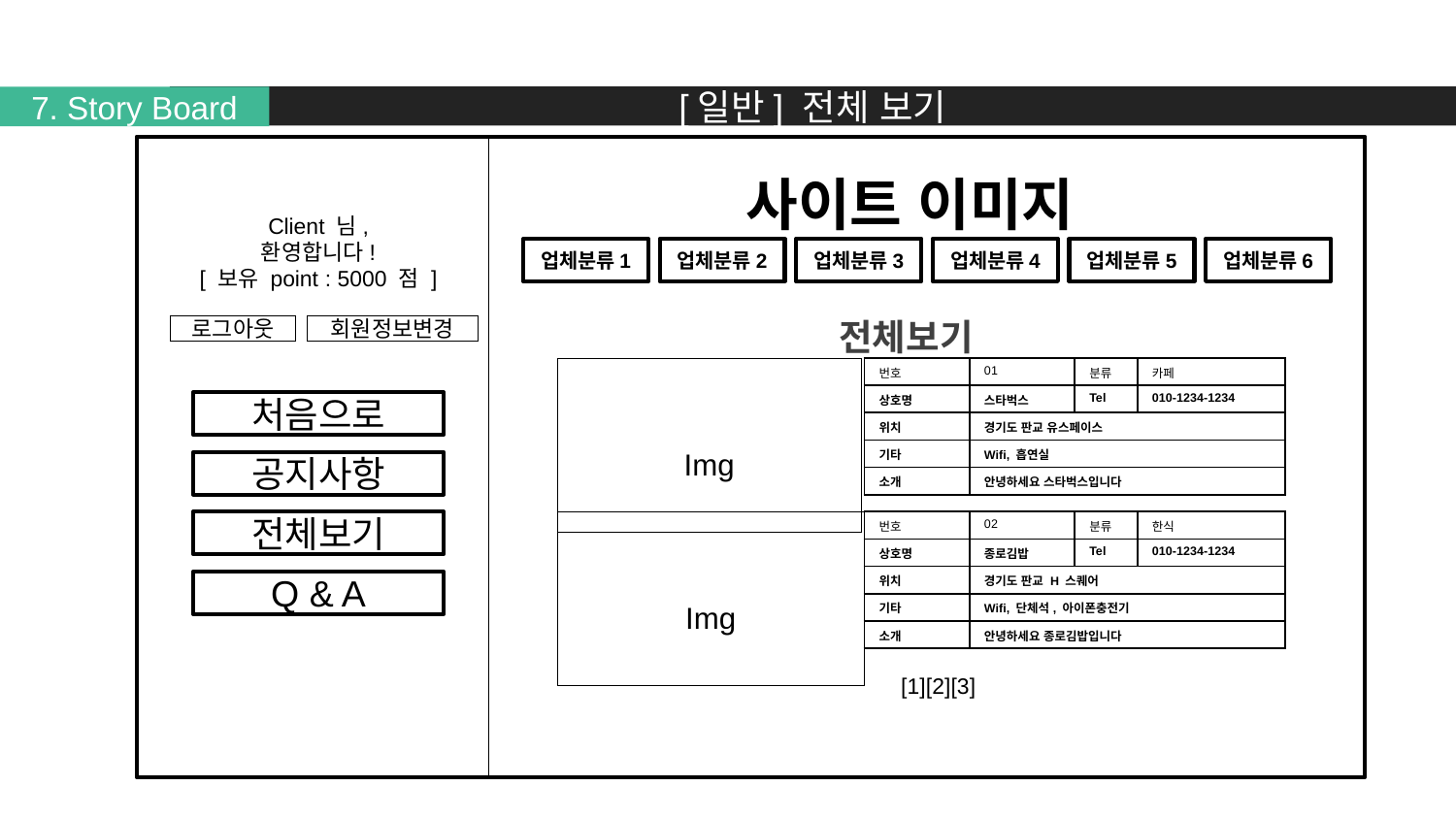

[일반] 전체 보기
7. Story Board

사이트 이미지
Client 님,
환영합니다!
[ 보유 point : 5000 점 ]
업체분류1
업체분류2
업체분류3
업체분류4
업체분류5
업체분류6
전체보기
로그아웃
회원정보변경

Img

| 번호 | 01 | 분류 | 카페 |
| --- | --- | --- | --- |
| 상호명 | 스타벅스 | Tel | 010-1234-1234 |
| 위치 | 경기도 판교 유스페이스 |  |  |
| 기타 | Wifi, 흡연실 |  |  |
| 소개 | 안녕하세요 스타벅스입니다 |  |  |
처음으로
공지사항
전체보기

Img

| 번호 | 02 | 분류 | 한식 |
| --- | --- | --- | --- |
| 상호명 | 종로김밥 | Tel | 010-1234-1234 |
| 위치 | 경기도 판교 H 스퀘어 |  |  |
| 기타 | Wifi, 단체석, 아이폰충전기 |  |  |
| 소개 | 안녕하세요 종로김밥입니다 |  |  |
Q & A
[1][2][3]